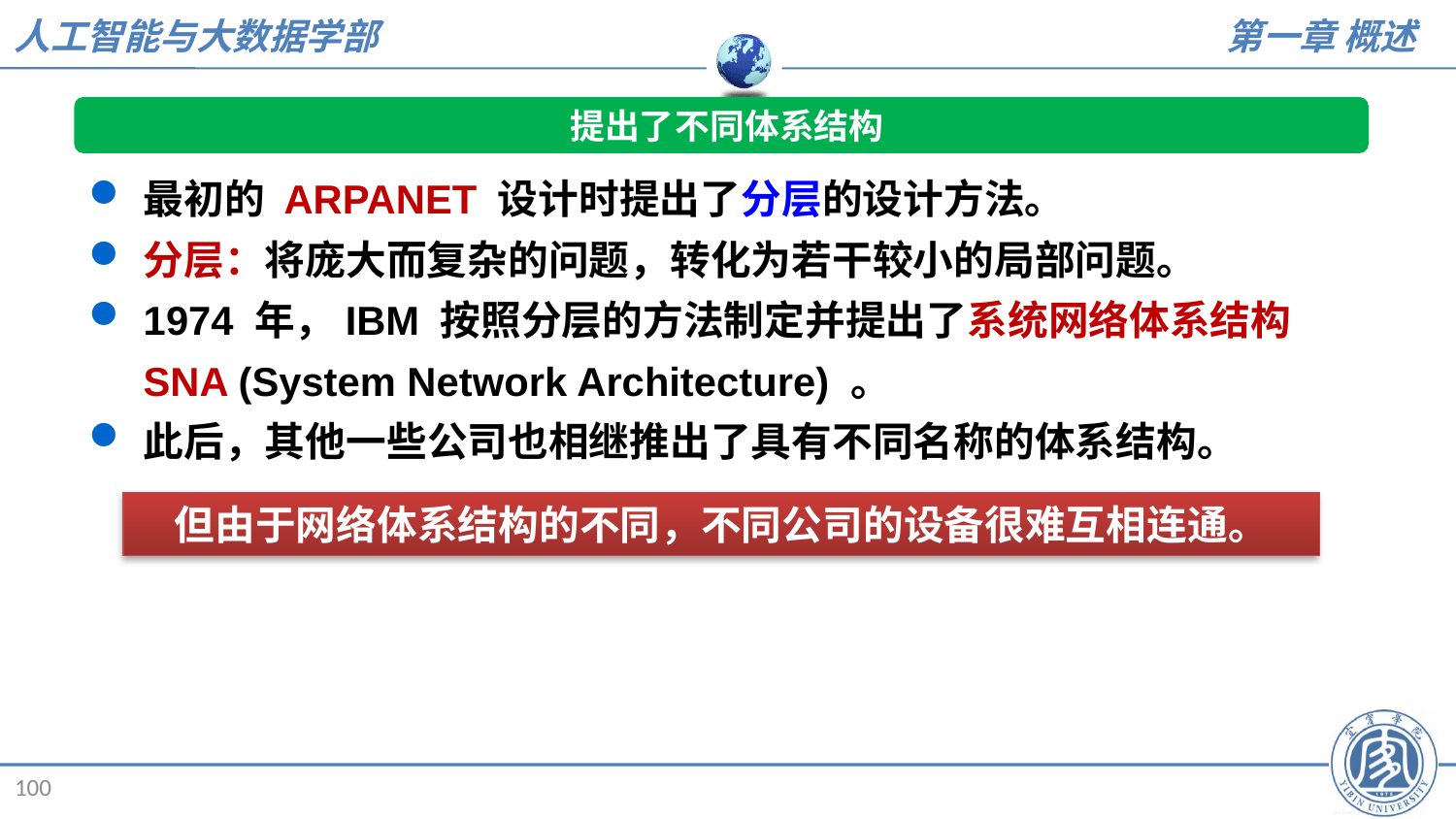

提出了不同体系结构
最初的 ARPANET 设计时提出了分层的设计方法。
分层：将庞大而复杂的问题，转化为若干较小的局部问题。
1974 年，IBM 按照分层的方法制定并提出了系统网络体系结构 SNA (System Network Architecture) 。
此后，其他一些公司也相继推出了具有不同名称的体系结构。

但由于网络体系结构的不同，不同公司的设备很难互相连通。
100